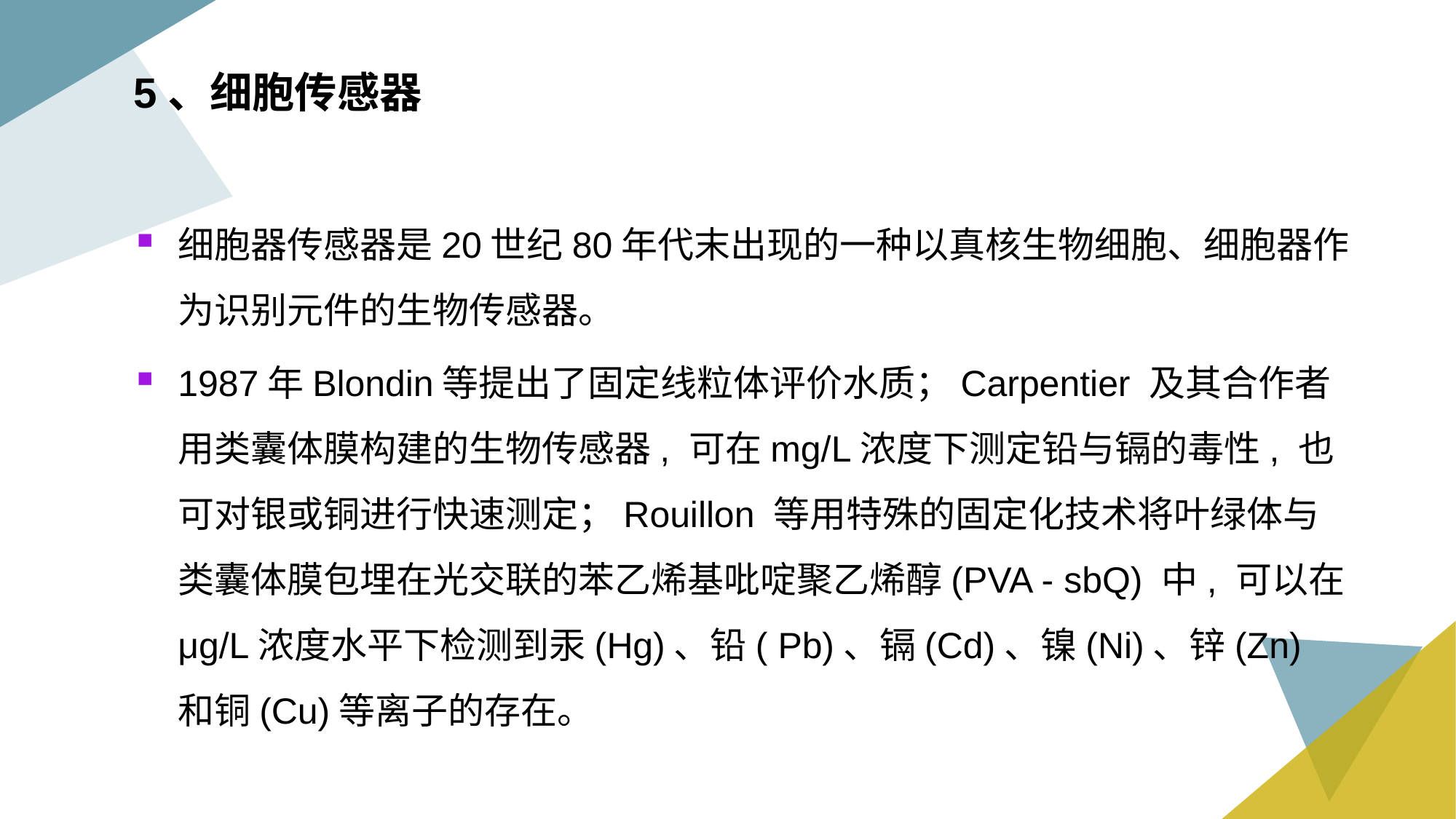

# 5、细胞传感器
细胞器传感器是20世纪80年代末出现的一种以真核生物细胞、细胞器作为识别元件的生物传感器。
1987年Blondin等提出了固定线粒体评价水质；Carpentier 及其合作者用类囊体膜构建的生物传感器, 可在mg/L浓度下测定铅与镉的毒性, 也可对银或铜进行快速测定；Rouillon 等用特殊的固定化技术将叶绿体与类囊体膜包埋在光交联的苯乙烯基吡啶聚乙烯醇(PVA - sbQ) 中, 可以在μg/L浓度水平下检测到汞(Hg)、铅( Pb)、镉(Cd)、镍(Ni)、锌(Zn) 和铜(Cu)等离子的存在。